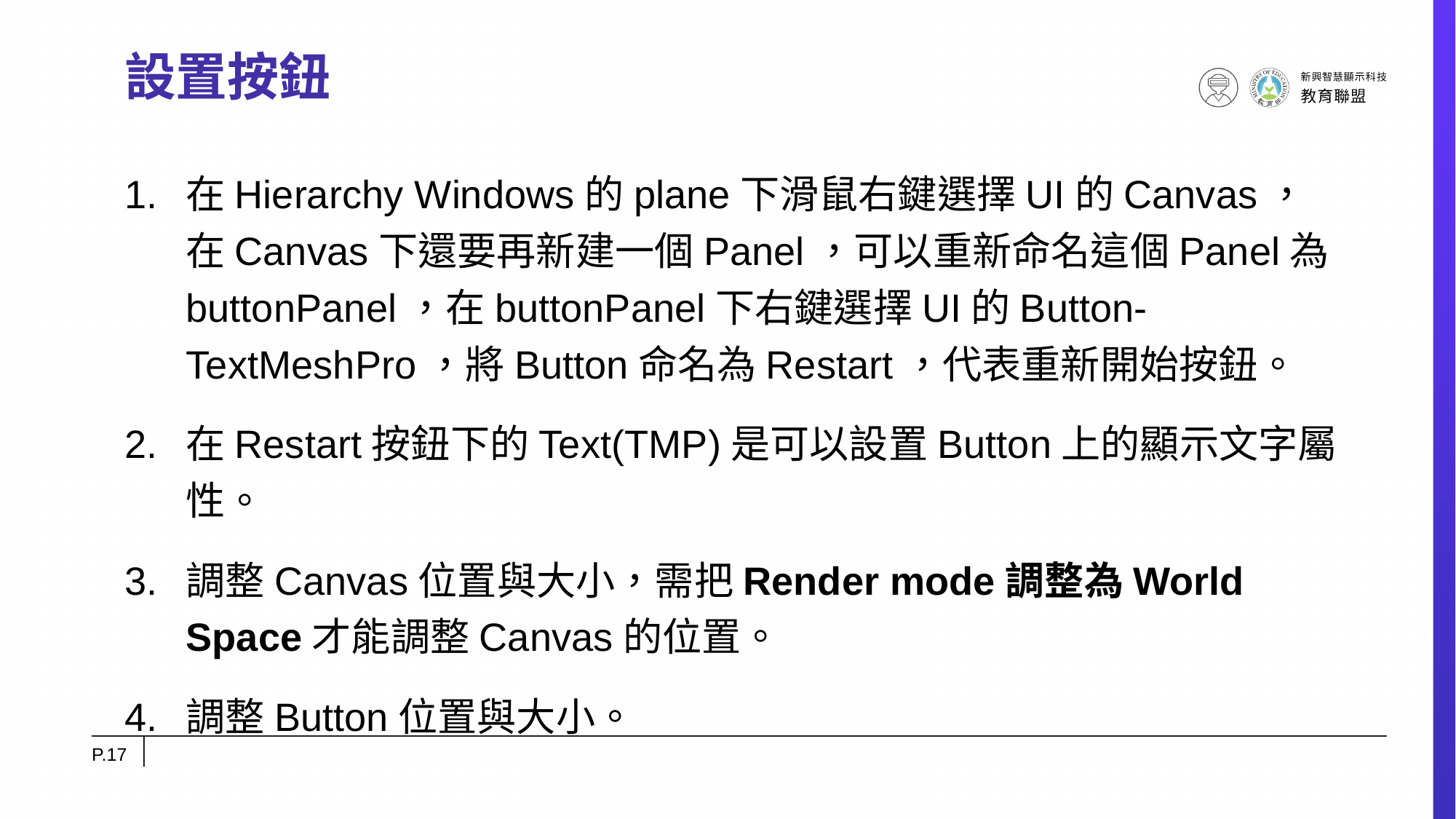

# 設置按鈕
在Hierarchy Windows的plane下滑鼠右鍵選擇UI的Canvas，在Canvas下還要再新建一個Panel，可以重新命名這個Panel為buttonPanel，在buttonPanel下右鍵選擇UI的Button-TextMeshPro，將Button命名為Restart，代表重新開始按鈕。
在Restart按鈕下的Text(TMP)是可以設置Button上的顯示文字屬性。
調整Canvas位置與大小，需把Render mode調整為World Space才能調整Canvas的位置。
調整Button位置與大小。
P.17